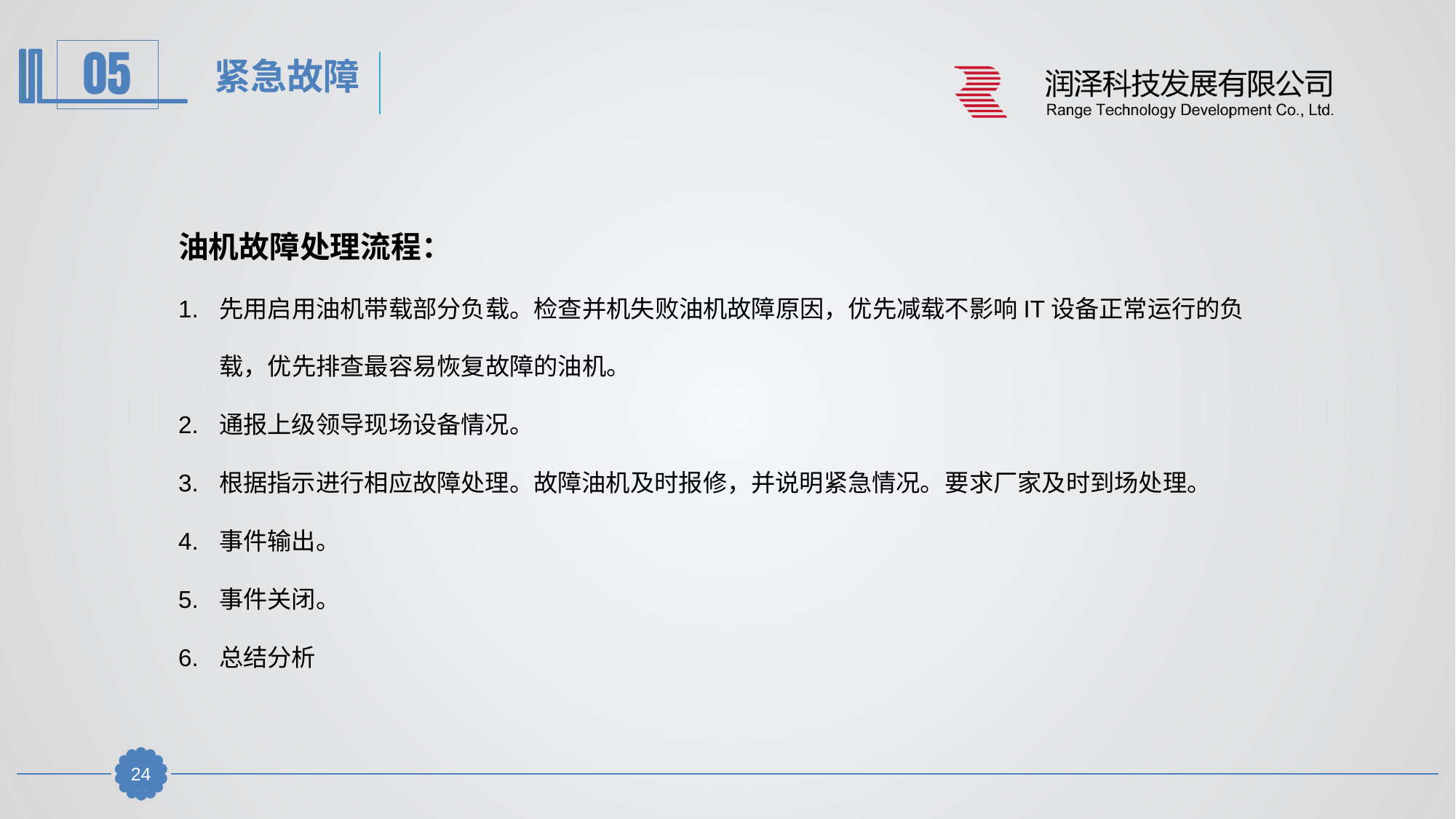

紧急故障
油机故障处理流程：
先用启用油机带载部分负载。检查并机失败油机故障原因，优先减载不影响IT设备正常运行的负载，优先排查最容易恢复故障的油机。
通报上级领导现场设备情况。
根据指示进行相应故障处理。故障油机及时报修，并说明紧急情况。要求厂家及时到场处理。
事件输出。
事件关闭。
总结分析
24